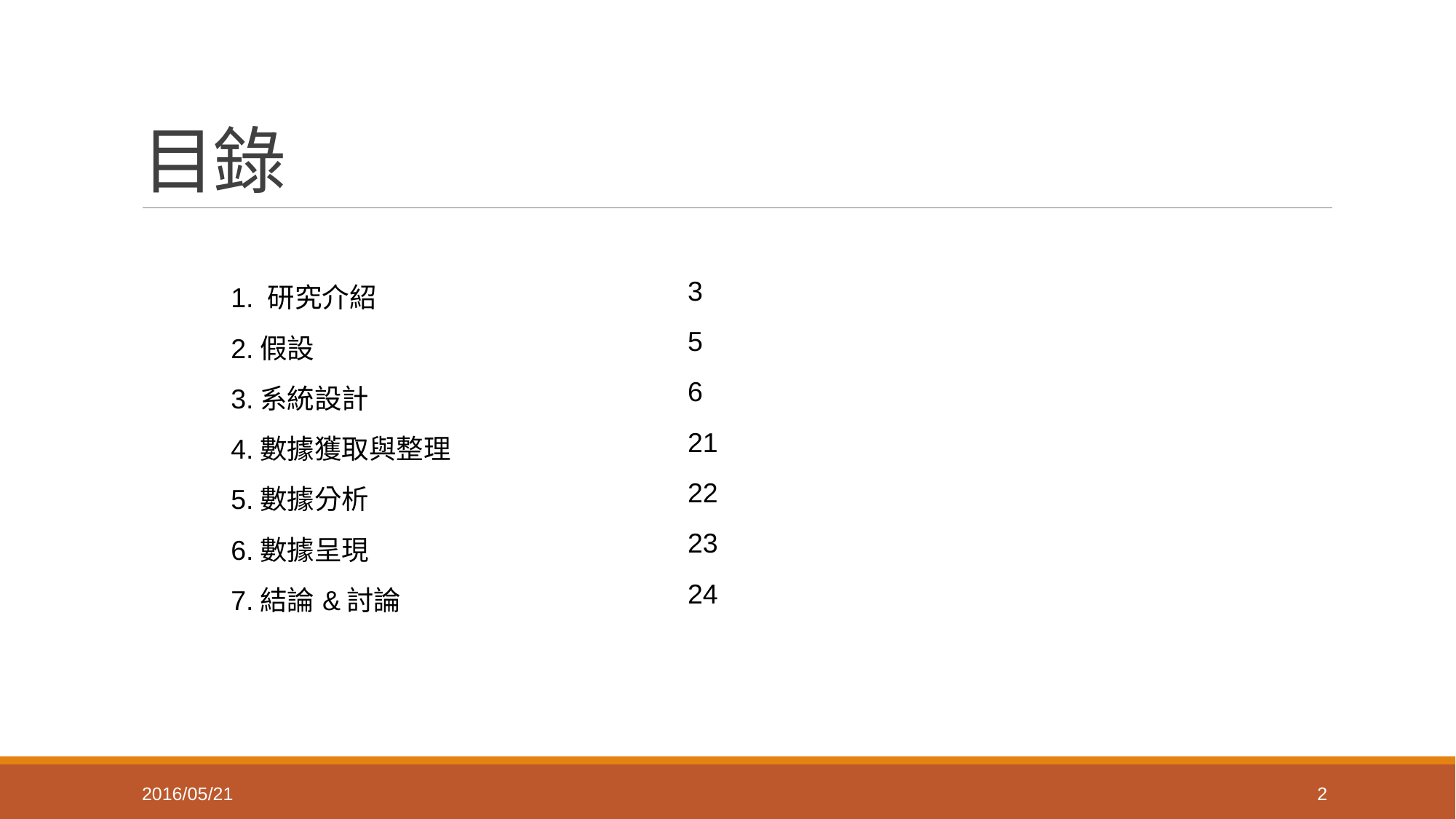

# 目錄
| 1. 研究介紹 | 3 |
| --- | --- |
| 2.假設 | 5 |
| 3.系統設計 | 6 |
| 4.數據獲取與整理 | 21 |
| 5.數據分析 | 22 |
| 6.數據呈現 | 23 |
| 7.結論&討論 | 24 |
2016/05/21
2